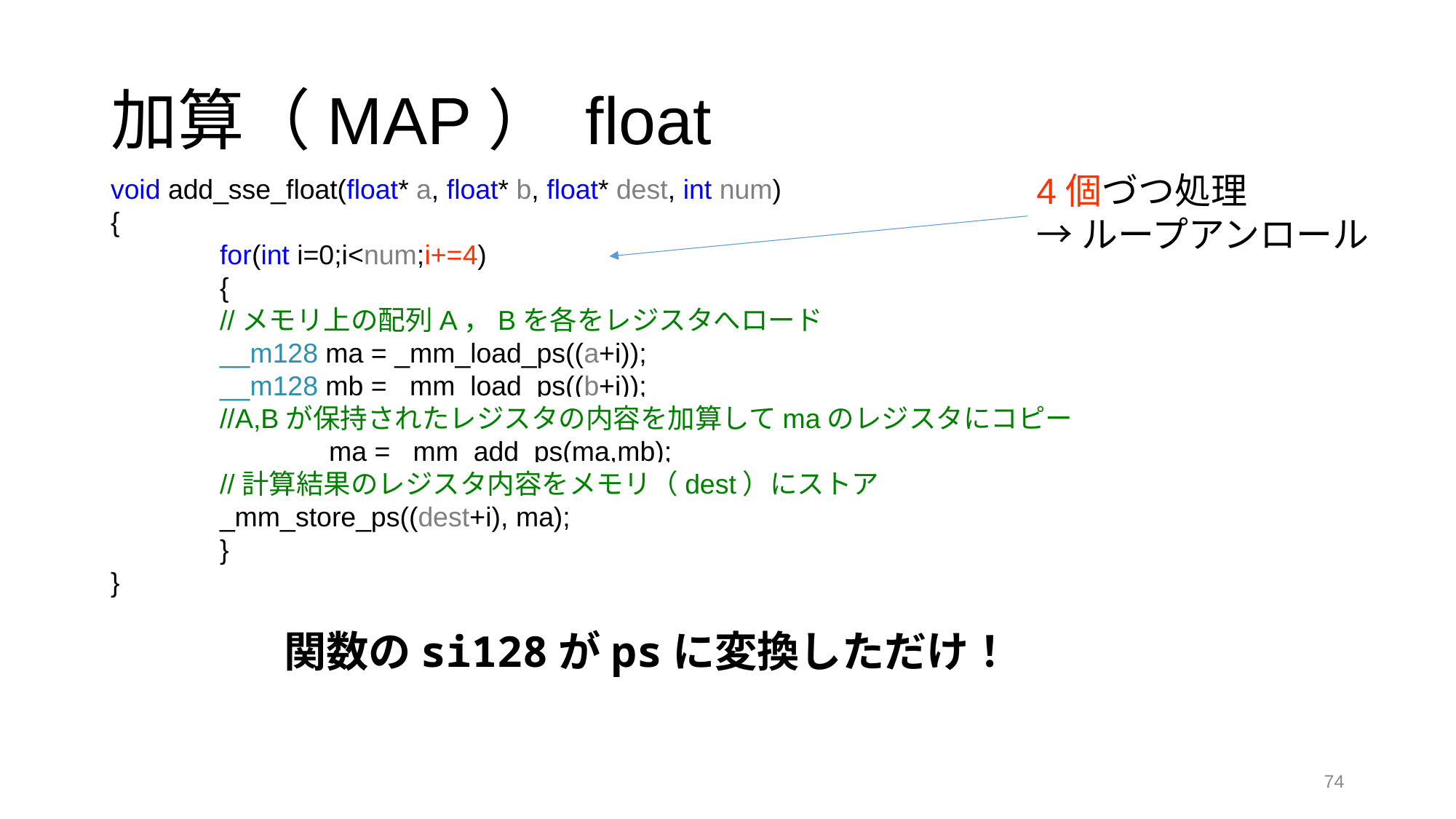

# 加算（MAP） float
4個づつ処理
→ループアンロール
void add_sse_float(float* a, float* b, float* dest, int num)
{
	for(int i=0;i<num;i+=4)
	{
	//メモリ上の配列A，Bを各をレジスタへロード
	__m128 ma = _mm_load_ps((a+i));
	__m128 mb = _mm_load_ps((b+i));
	//A,Bが保持されたレジスタの内容を加算してmaのレジスタにコピー
		ma = _mm_add_ps(ma,mb);
	//計算結果のレジスタ内容をメモリ（dest）にストア
	_mm_store_ps((dest+i), ma);
	}
}
関数のsi128がpsに変換しただけ！
74